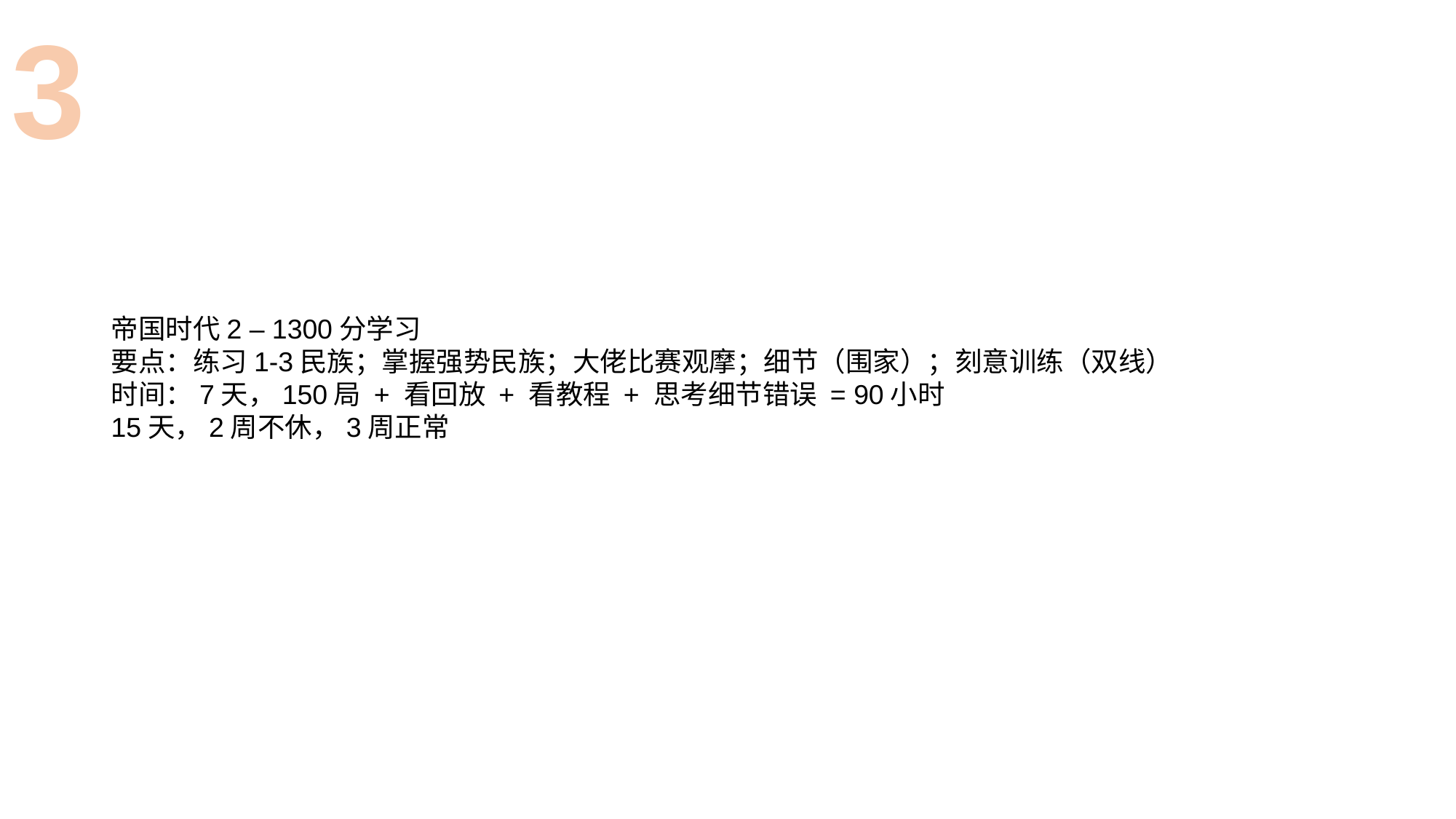

3

帝国时代2 – 1300分学习
要点：练习1-3民族；掌握强势民族；大佬比赛观摩；细节（围家）；刻意训练（双线）
时间：7天，150局 + 看回放 + 看教程 + 思考细节错误 = 90小时
15天，2周不休，3周正常